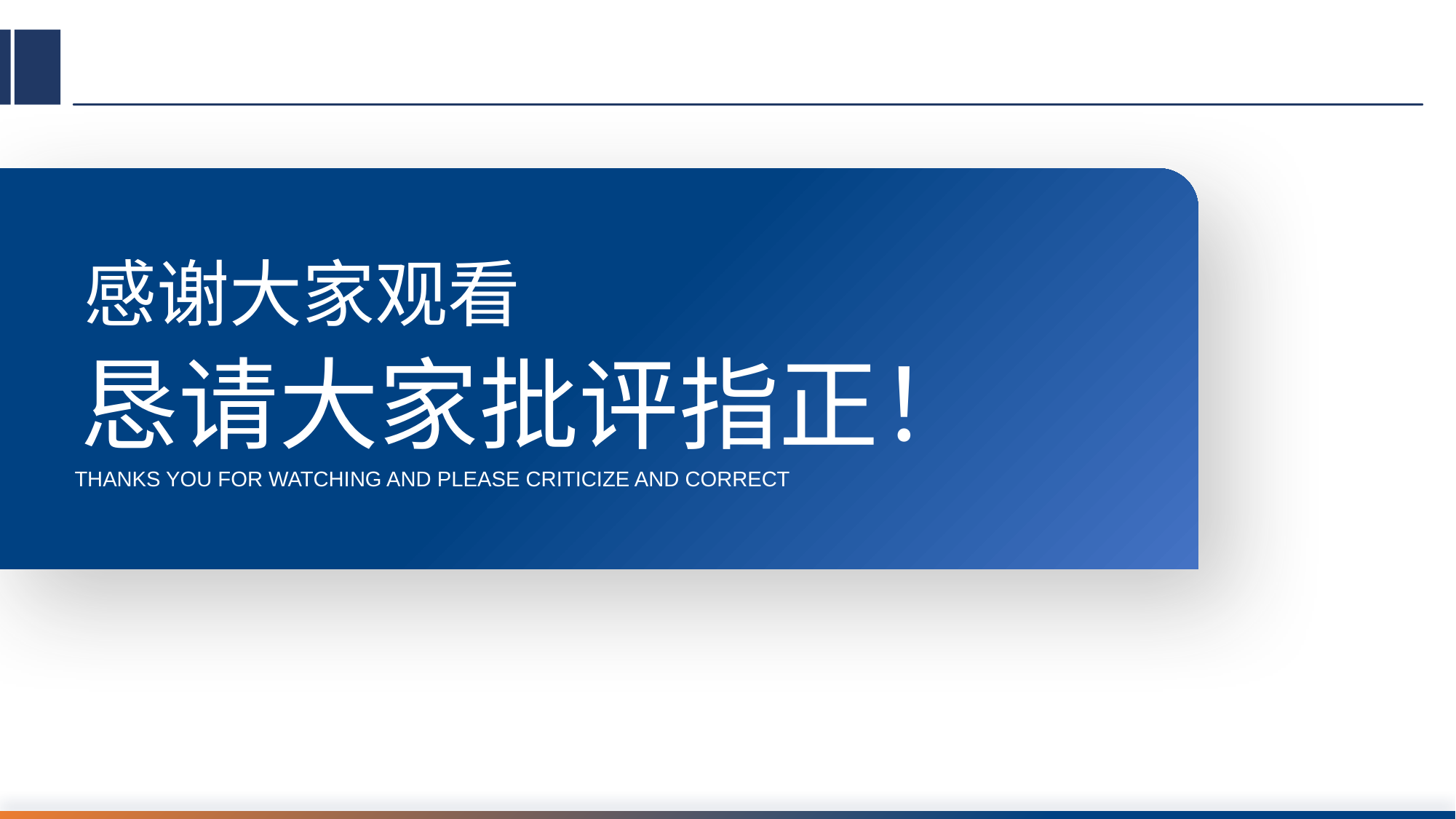

感谢大家观看
恳请大家批评指正！
THANKS YOU FOR WATCHING AND PLEASE CRITICIZE AND CORRECT